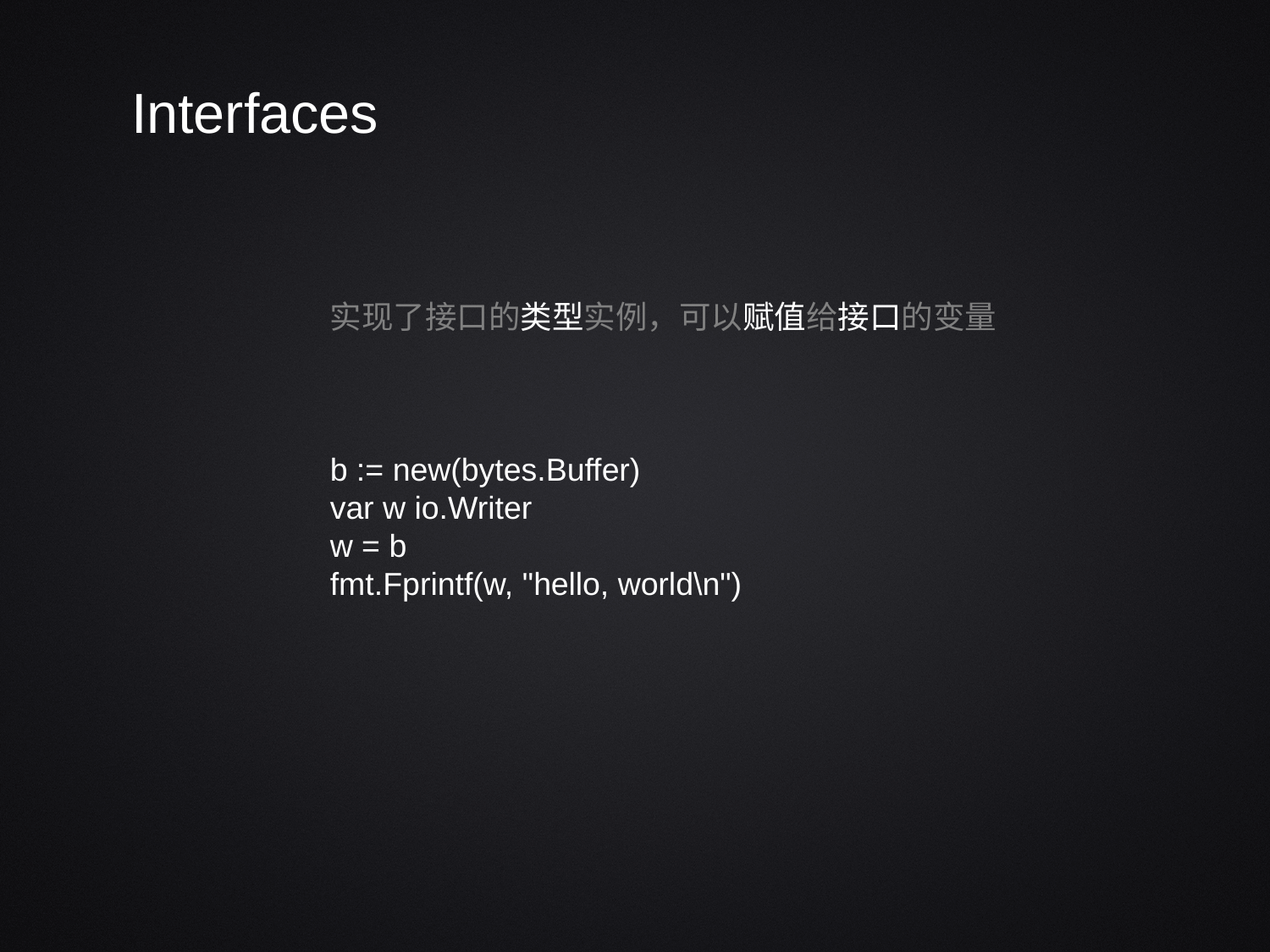

Interfaces
实现了接口的类型实例，可以赋值给接口的变量
b := new(bytes.Buffer)
var w io.Writer
w = b
fmt.Fprintf(w, "hello, world\n")